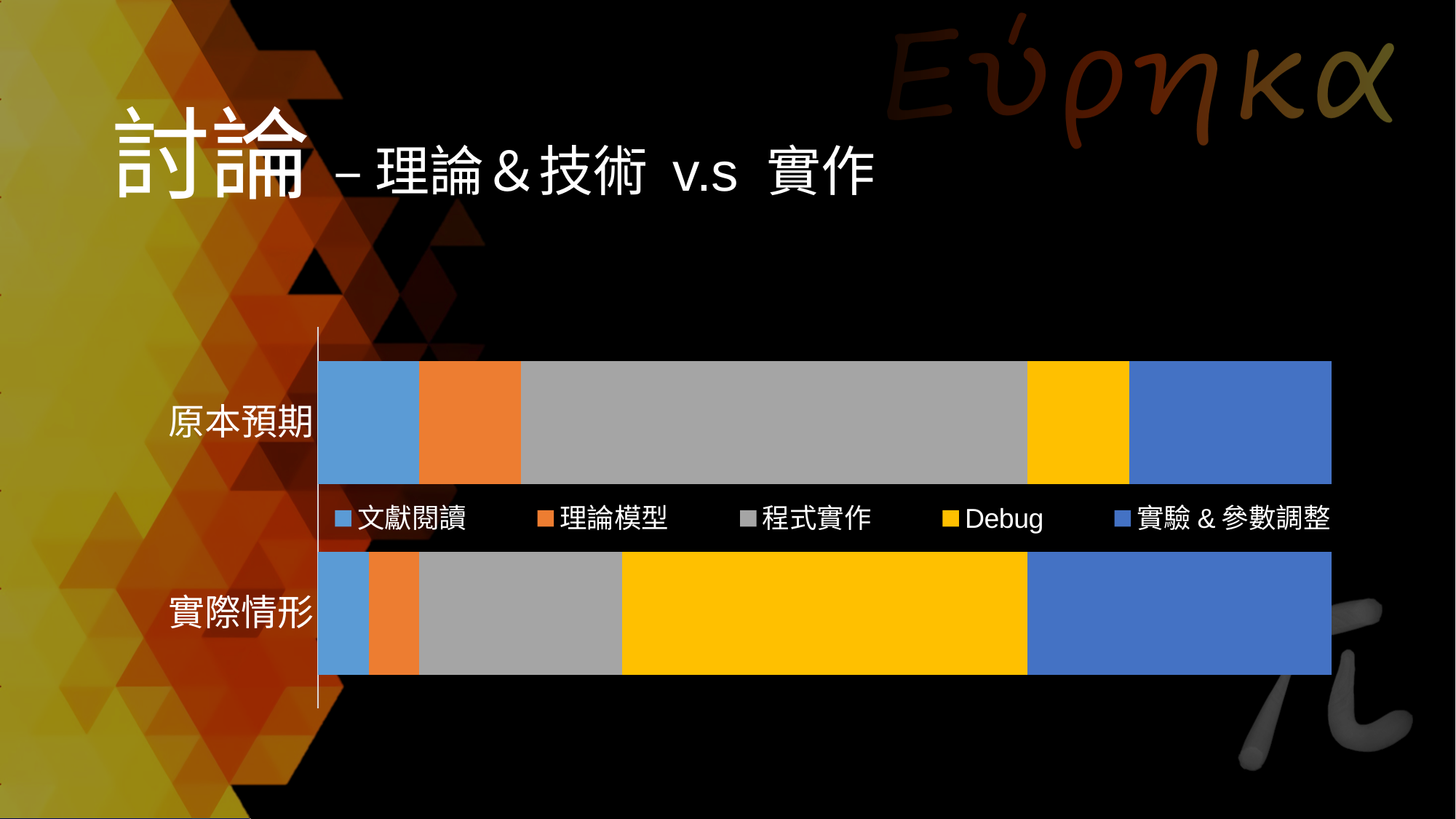

# 討論 – 理論＆技術 v.s 實作

### Chart

| Category | 文獻閱讀 | 理論模型 | 程式實作 | Debug | 實驗&參數調整 |
|---|---|---|---|---|---|
| 實際情形 | 5.0 | 5.0 | 20.0 | 40.0 | 30.0 |
| 原本預期 | 10.0 | 10.0 | 50.0 | 10.0 | 20.0 |